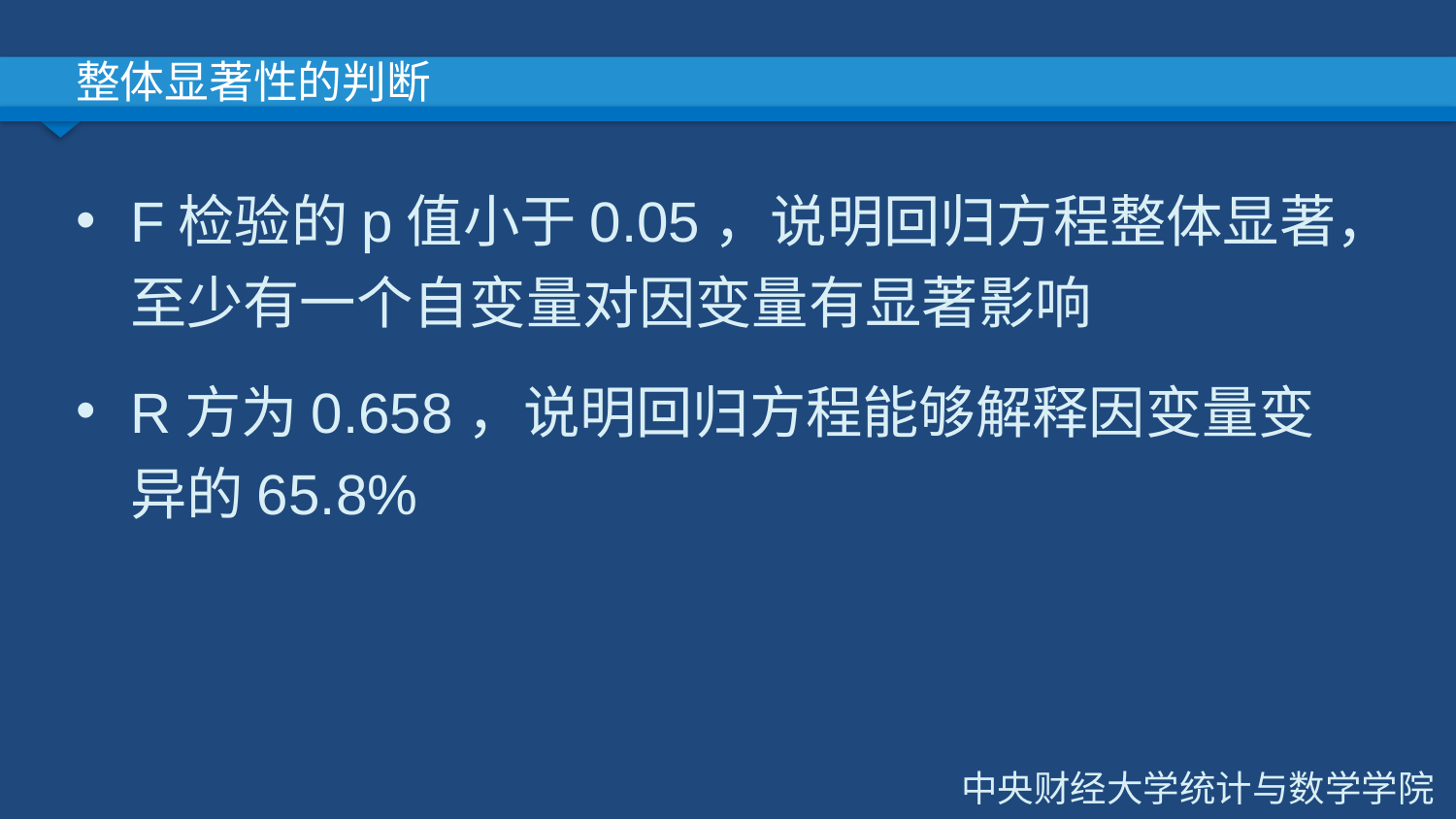

# 整体显著性的判断
F检验的p值小于0.05，说明回归方程整体显著，至少有一个自变量对因变量有显著影响
R方为0.658，说明回归方程能够解释因变量变异的65.8%